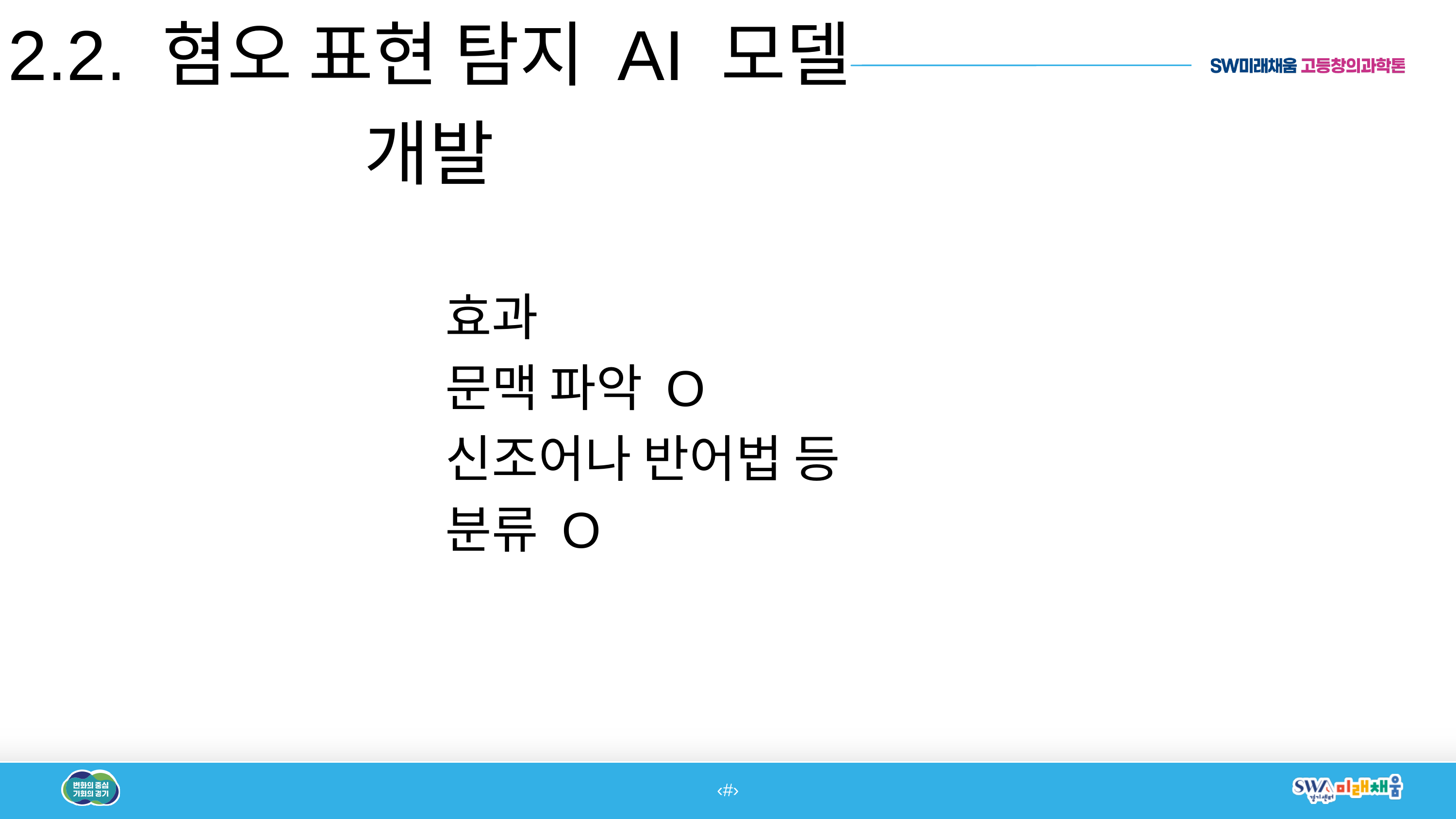

2.2. 혐오 표현 탐지 AI 모델 개발

효과
문맥 파악 O
신조어나 반어법 등 분류 O

‹#›